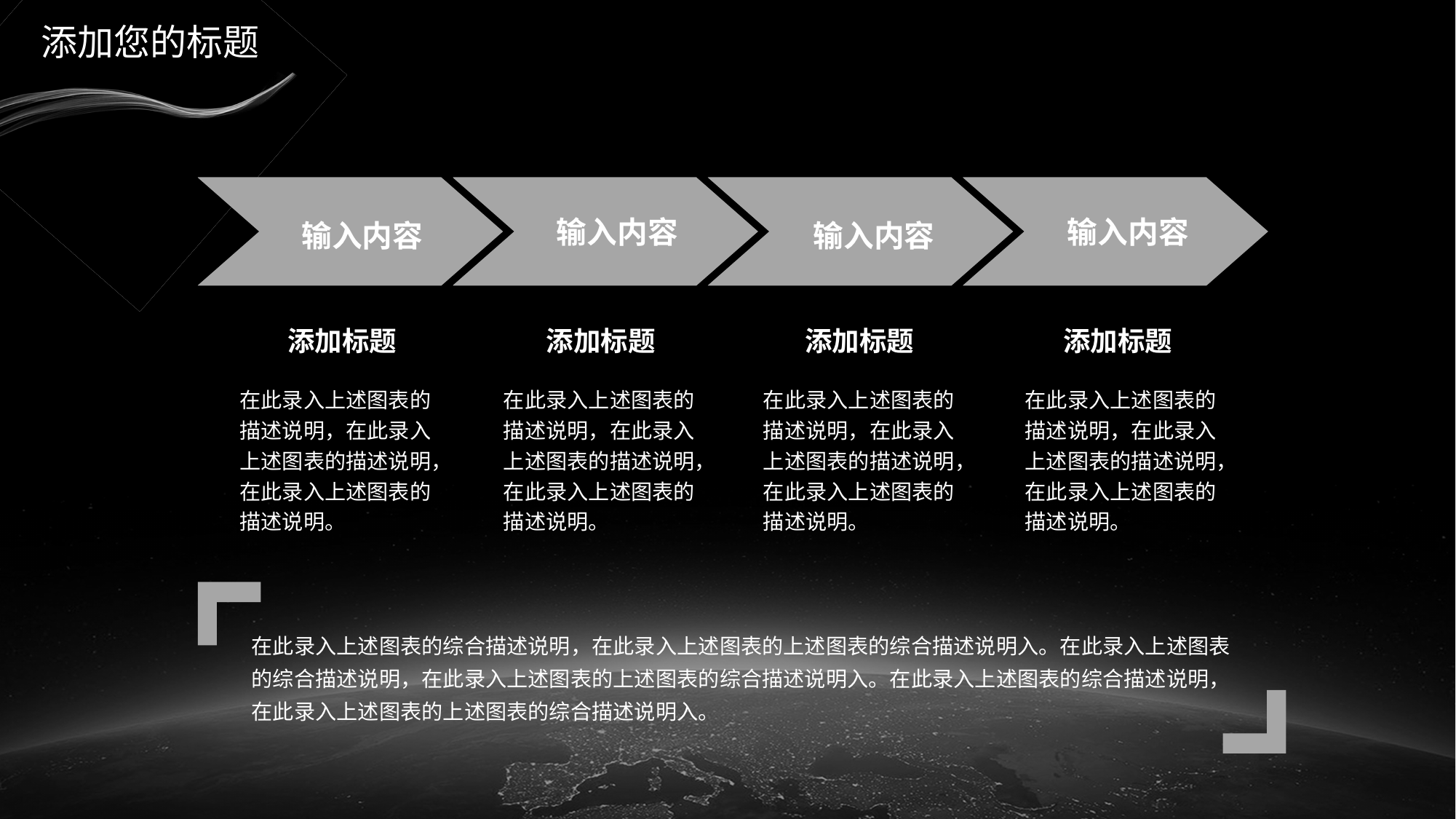

输入内容

输入内容

输入内容

输入内容
添加标题
添加标题
添加标题
添加标题
在此录入上述图表的描述说明，在此录入上述图表的描述说明，在此录入上述图表的描述说明。
在此录入上述图表的描述说明，在此录入上述图表的描述说明，在此录入上述图表的描述说明。
在此录入上述图表的描述说明，在此录入上述图表的描述说明，在此录入上述图表的描述说明。
在此录入上述图表的描述说明，在此录入上述图表的描述说明，在此录入上述图表的描述说明。

在此录入上述图表的综合描述说明，在此录入上述图表的上述图表的综合描述说明入。在此录入上述图表的综合描述说明，在此录入上述图表的上述图表的综合描述说明入。在此录入上述图表的综合描述说明，在此录入上述图表的上述图表的综合描述说明入。